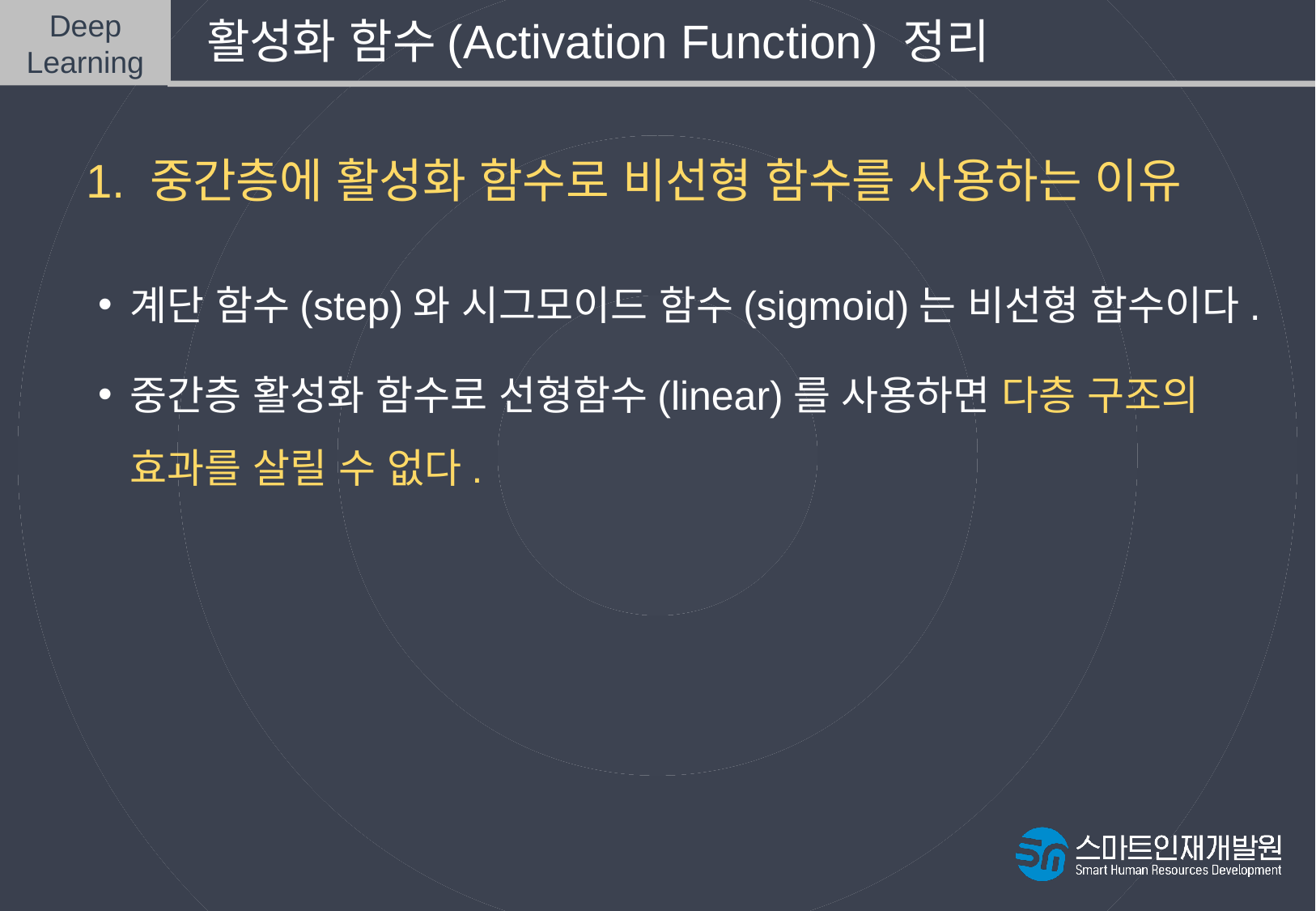

Deep
Learning
 활성화 함수(Activation Function) 정리

1. 중간층에 활성화 함수로 비선형 함수를 사용하는 이유
계단 함수(step)와 시그모이드 함수(sigmoid)는 비선형 함수이다.
중간층 활성화 함수로 선형함수(linear)를 사용하면 다층 구조의 효과를 살릴 수 없다.